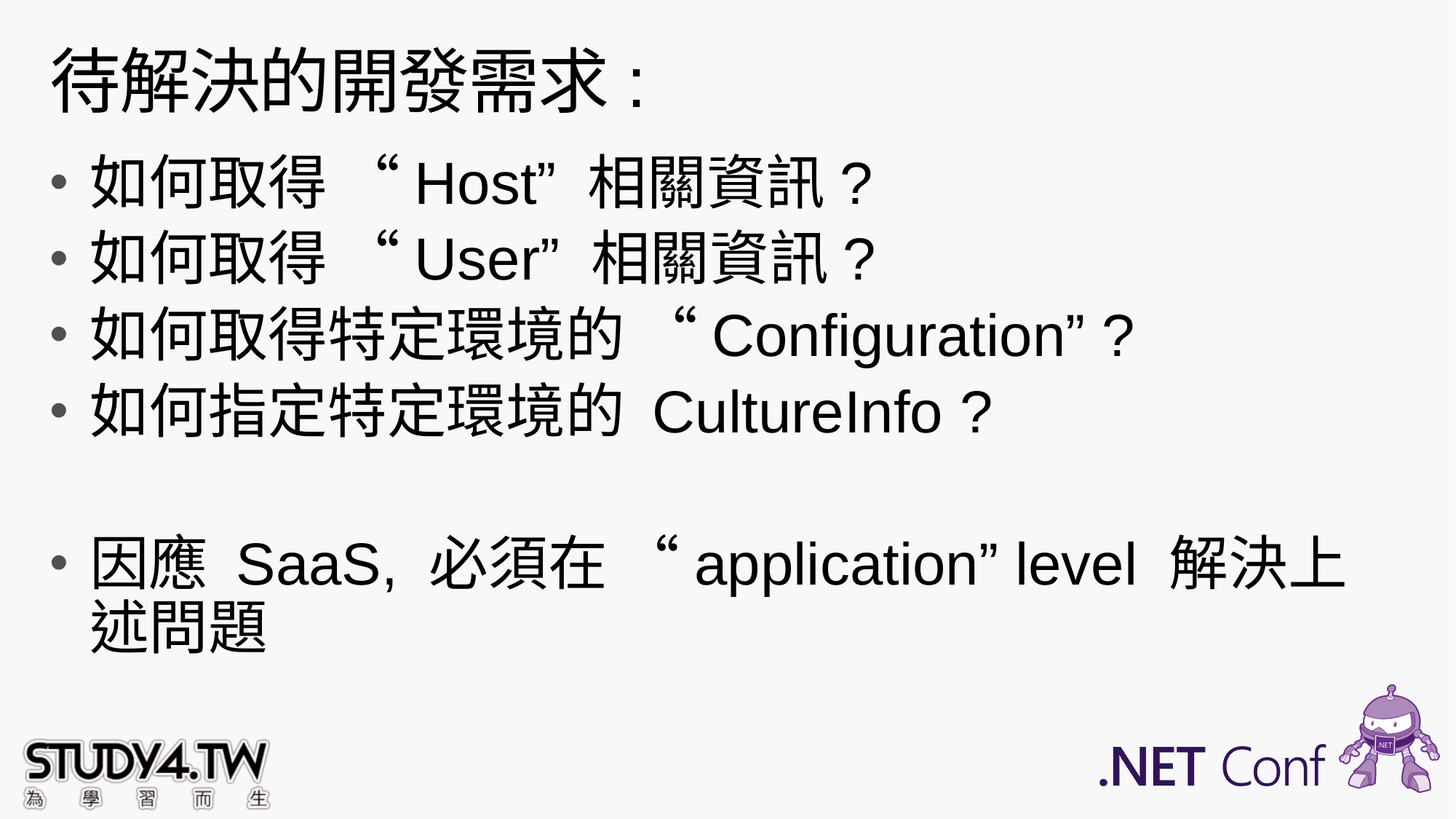

# 待解決的開發需求:
如何取得 “Host” 相關資訊?
如何取得 “User” 相關資訊?
如何取得特定環境的 “Configuration” ?
如何指定特定環境的 CultureInfo ?

因應 SaaS, 必須在 “application” level 解決上述問題